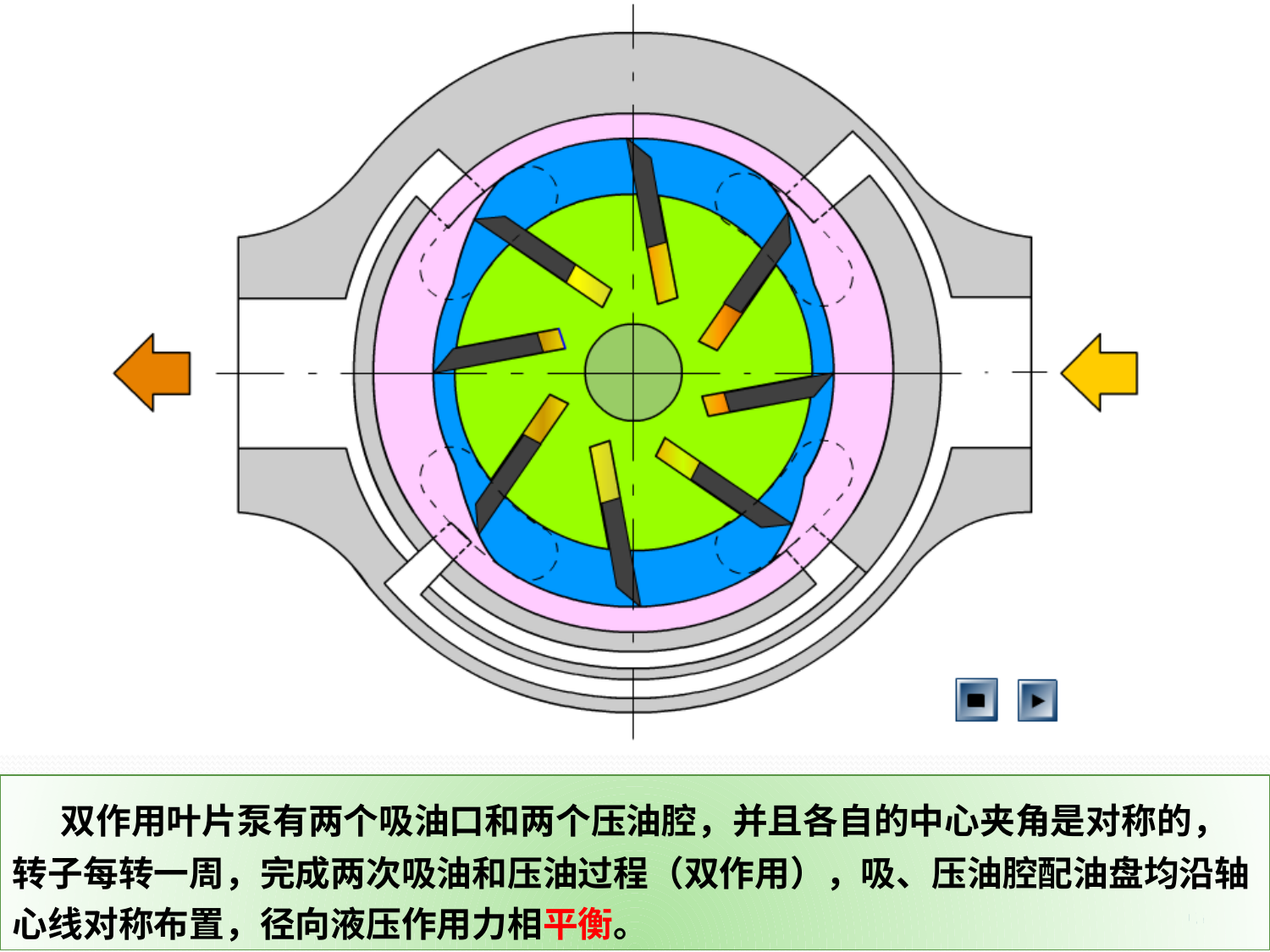

双作用叶片泵有两个吸油口和两个压油腔，并且各自的中心夹角是对称的，转子每转一周，完成两次吸油和压油过程（双作用），吸、压油腔配油盘均沿轴心线对称布置，径向液压作用力相平衡。
18